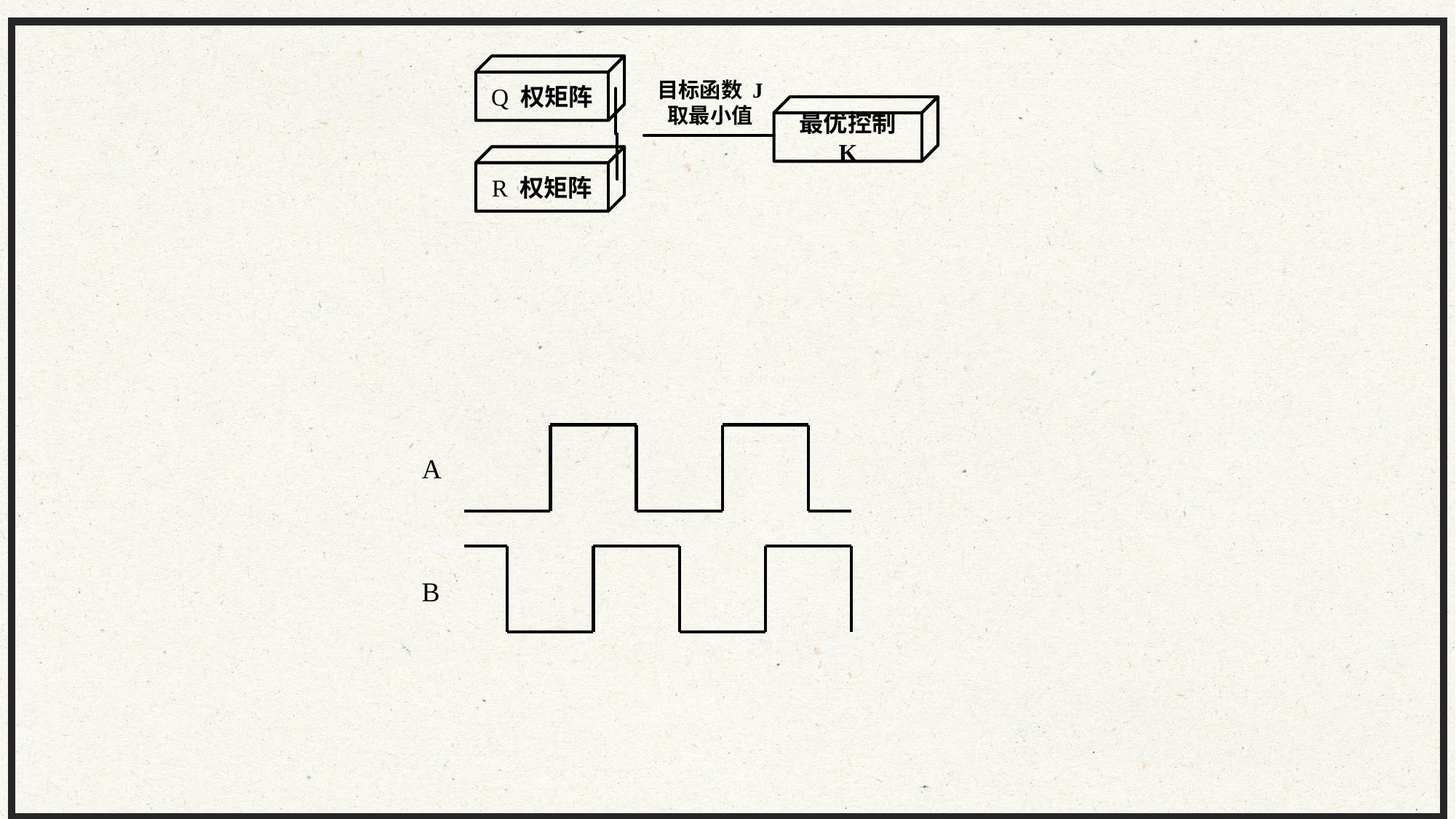

Q 权矩阵
目标函数 J
取最小值
最优控制 K
R 权矩阵
A
B